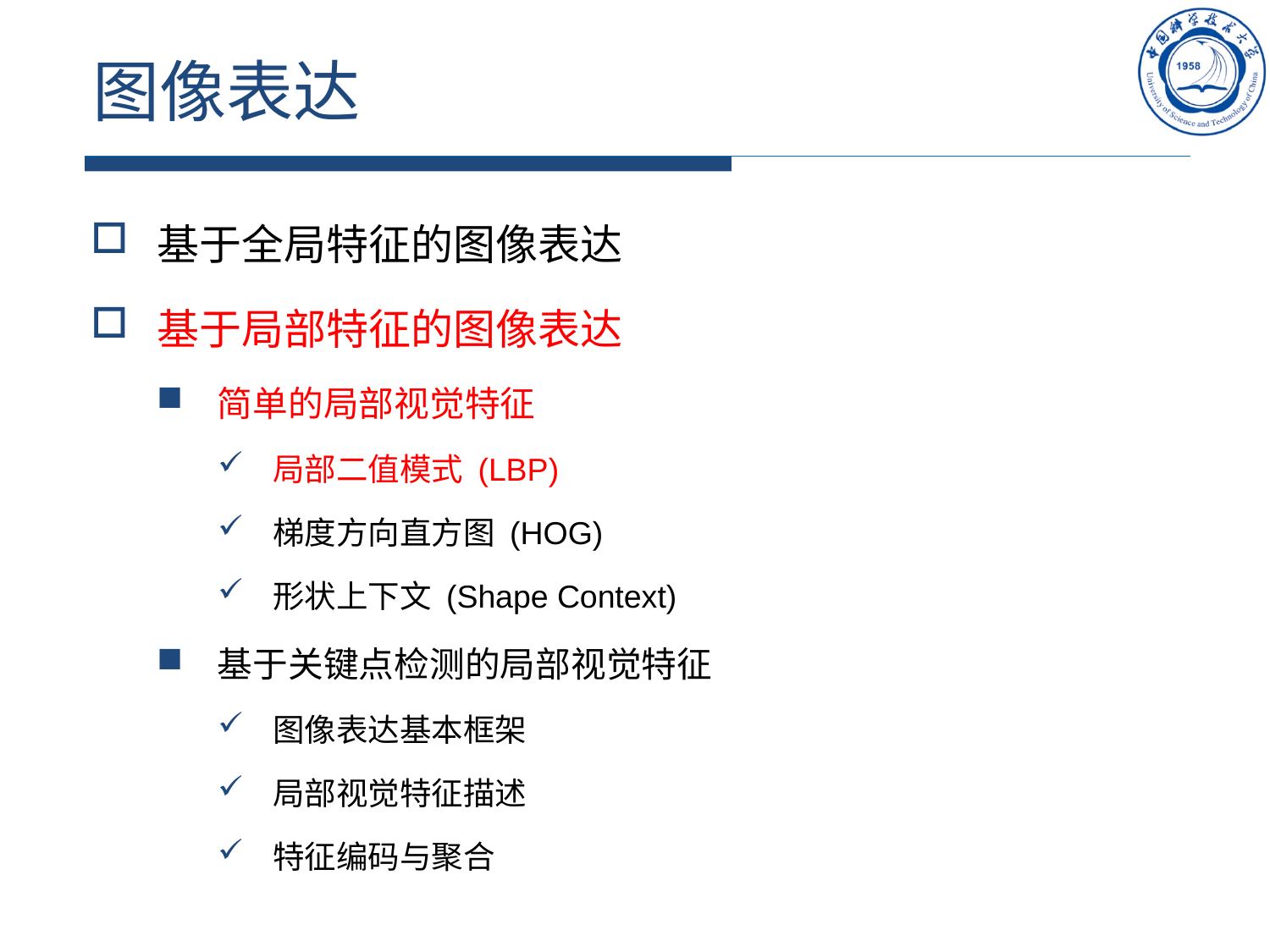

# 图像表达
基于全局特征的图像表达
基于局部特征的图像表达
简单的局部视觉特征
局部二值模式 (LBP)
梯度方向直方图 (HOG)
形状上下文 (Shape Context)
基于关键点检测的局部视觉特征
图像表达基本框架
局部视觉特征描述
特征编码与聚合